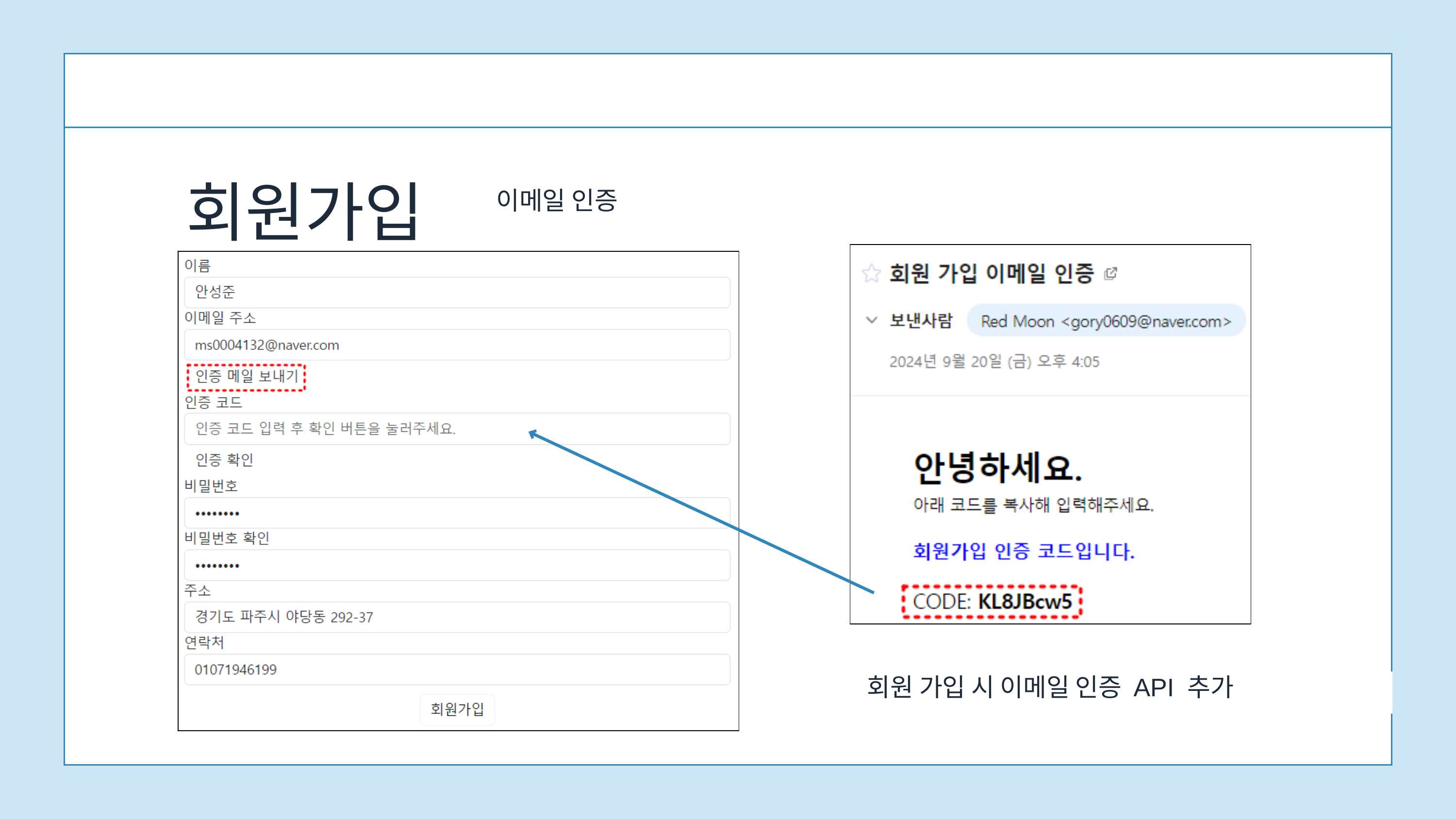

회원가입

이메일 인증

회원 가입 시 이메일 인증 API 추가